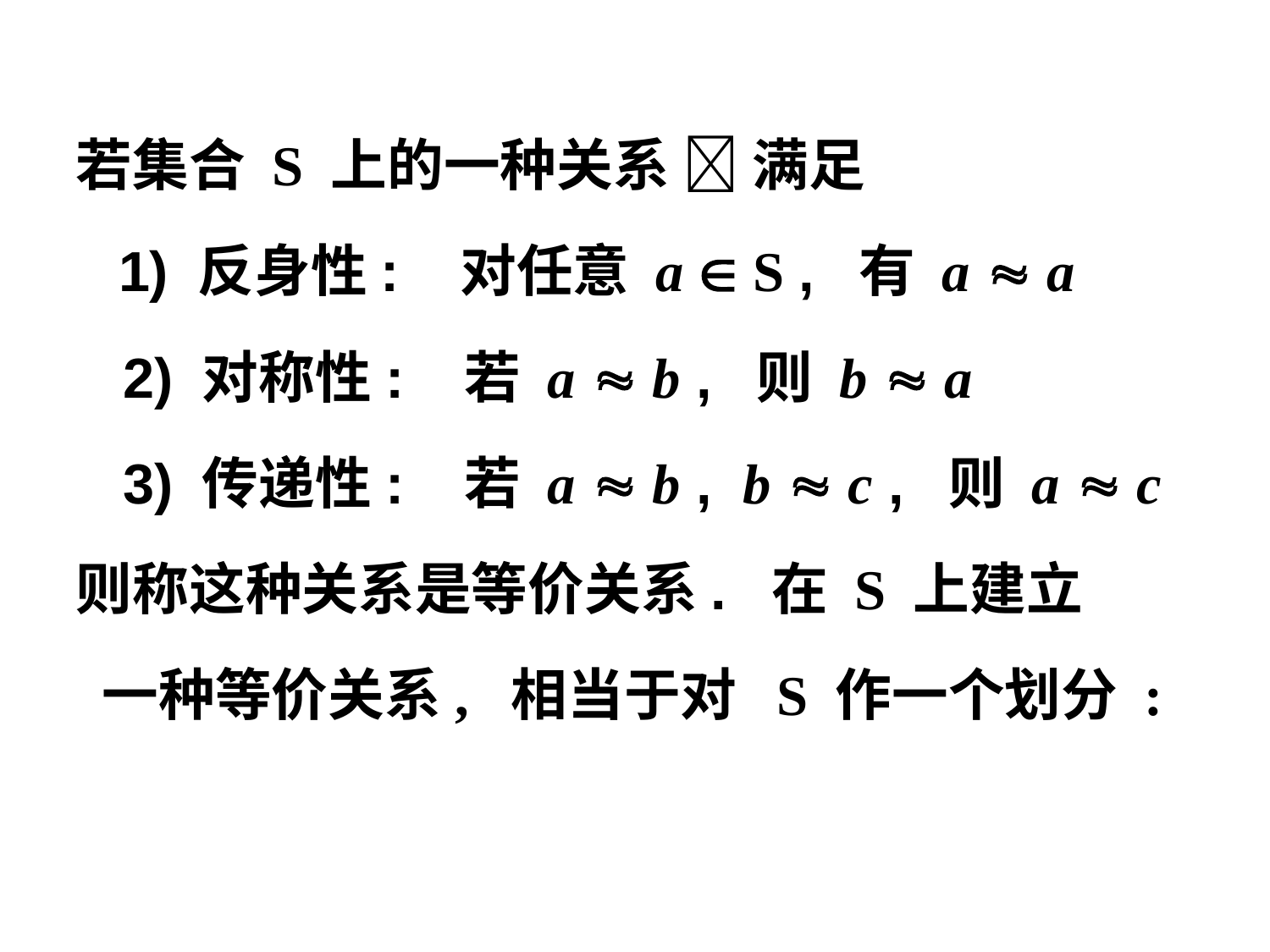

若集合 S 上的一种关系 ≈ 满足
   1) 反身性:   对任意 a ∈ S ,  有 a ≈ a
   2) 对称性:   若 a ≈ b ,  则 b ≈ a
   3) 传递性:   若 a ≈ b ,  b ≈ c ,  则 a ≈ c
则称这种关系是等价关系.  在 S 上建立
 一种等价关系,  相当于对  S 作一个划分 :